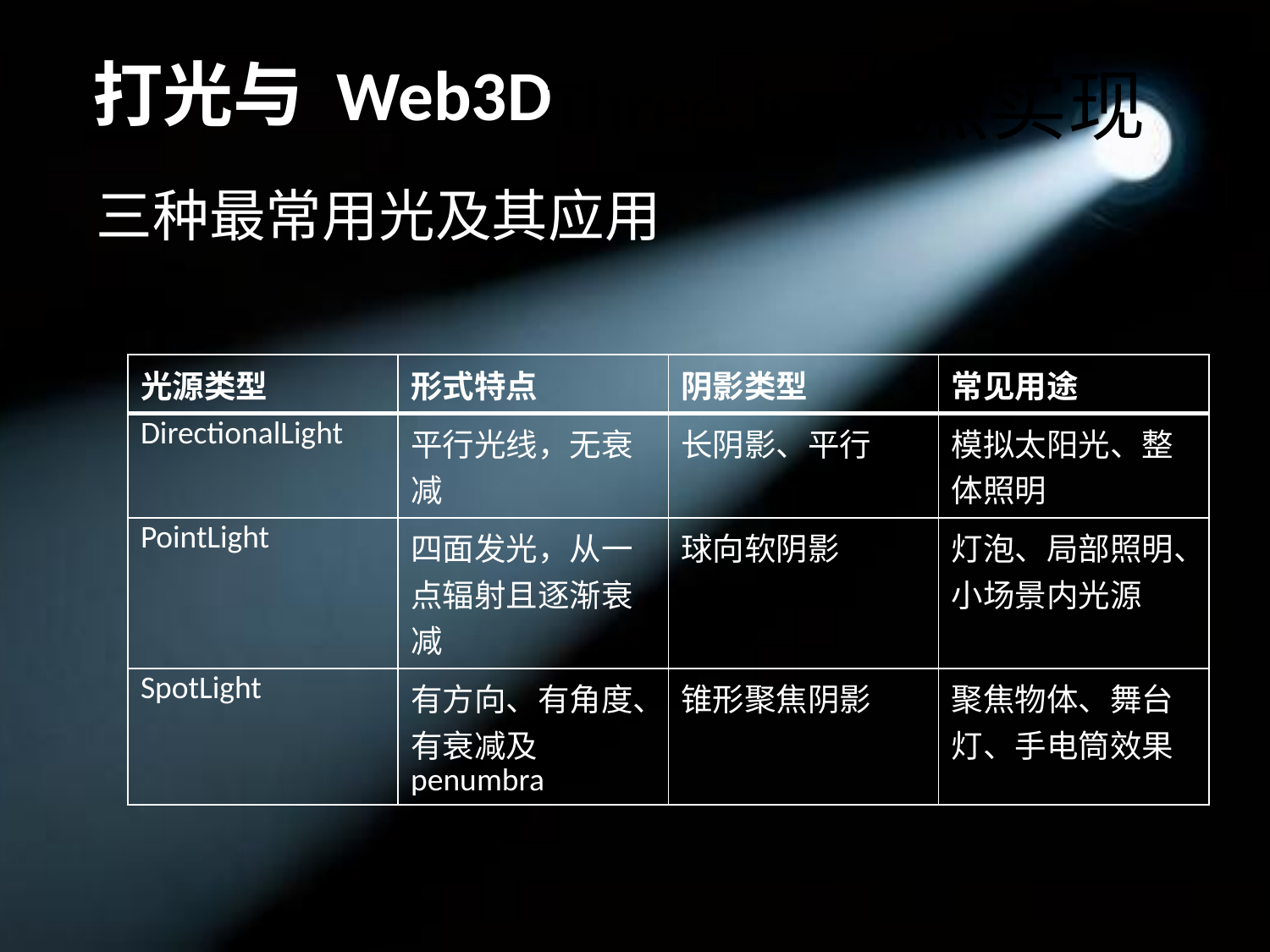

# Three.js 光照实现
三种最常用光及其应用

| 光源类型 | 形式特点 | 阴影类型 | 常见用途 |
| --- | --- | --- | --- |
| DirectionalLight | 平行光线，无衰减 | 长阴影、平行 | 模拟太阳光、整体照明 |
| PointLight | 四面发光，从一点辐射且逐渐衰减 | 球向软阴影 | 灯泡、局部照明、小场景内光源 |
| SpotLight | 有方向、有角度、有衰减及penumbra | 锥形聚焦阴影 | 聚焦物体、舞台灯、手电筒效果 |